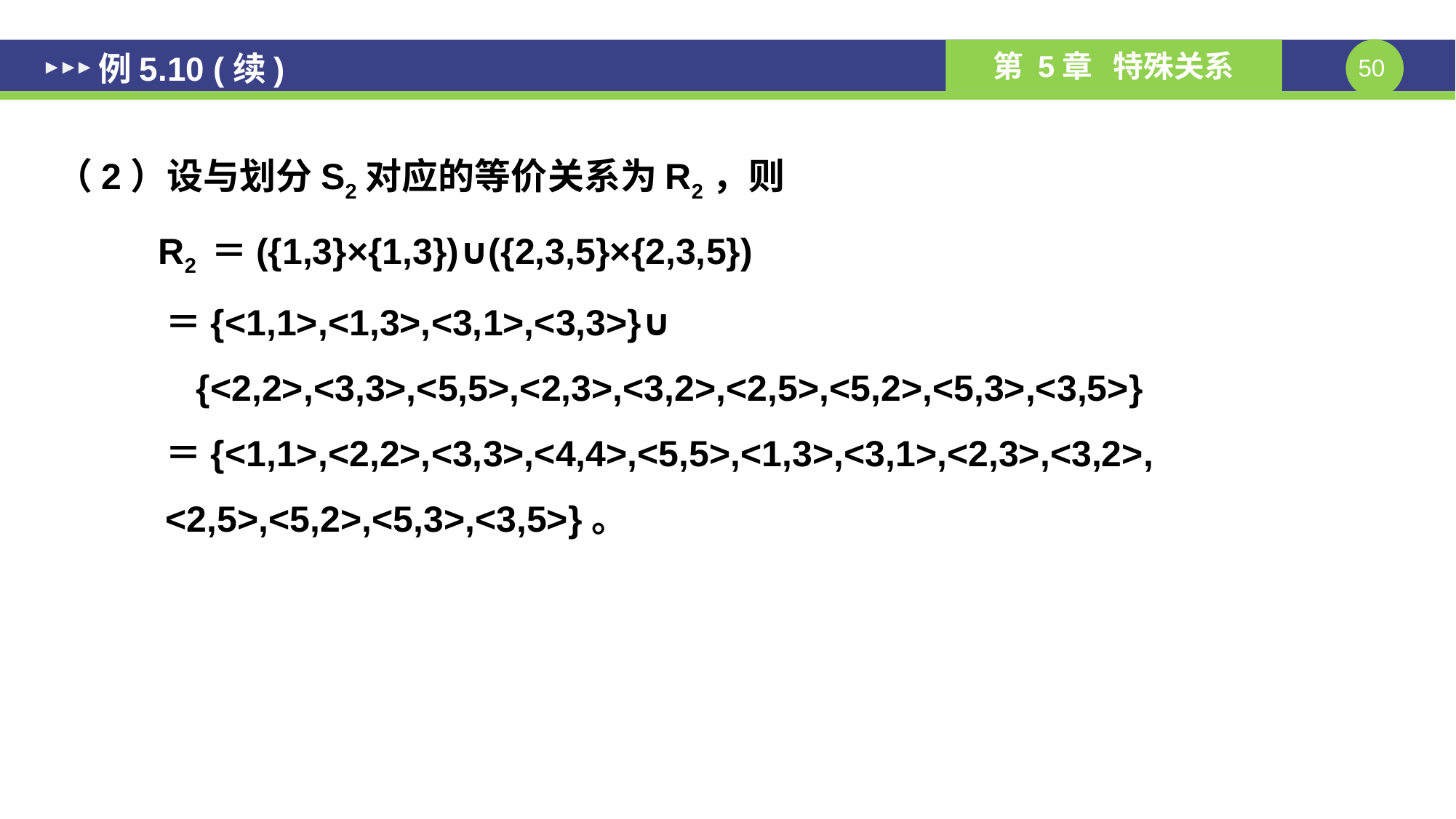

# 例5.10 (续)
（2）设与划分S2对应的等价关系为R2，则
          R2 ＝({1,3}×{1,3})∪({2,3,5}×{2,3,5})
	＝{<1,1>,<1,3>,<3,1>,<3,3>}∪
	   {<2,2>,<3,3>,<5,5>,<2,3>,<3,2>,<2,5>,<5,2>,<5,3>,<3,5>}
	＝{<1,1>,<2,2>,<3,3>,<4,4>,<5,5>,<1,3>,<3,1>,<2,3>,<3,2>,
	<2,5>,<5,2>,<5,3>,<3,5>}。